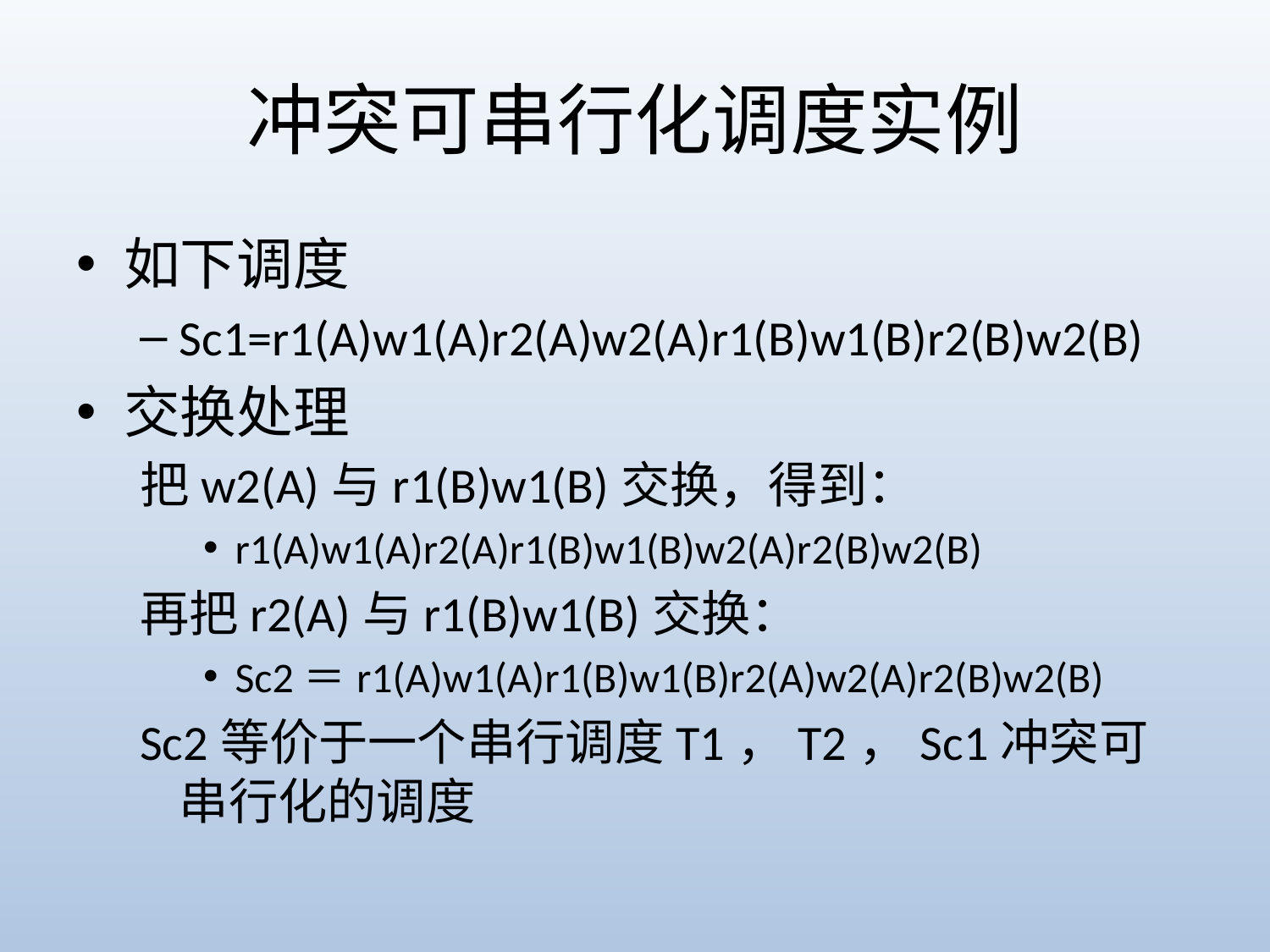

# 冲突可串行化调度实例
如下调度
Sc1=r1(A)w1(A)r2(A)w2(A)r1(B)w1(B)r2(B)w2(B)
交换处理
把w2(A)与r1(B)w1(B)交换，得到：
r1(A)w1(A)r2(A)r1(B)w1(B)w2(A)r2(B)w2(B)
再把r2(A)与r1(B)w1(B)交换：
Sc2＝r1(A)w1(A)r1(B)w1(B)r2(A)w2(A)r2(B)w2(B)
Sc2等价于一个串行调度T1，T2，Sc1冲突可串行化的调度